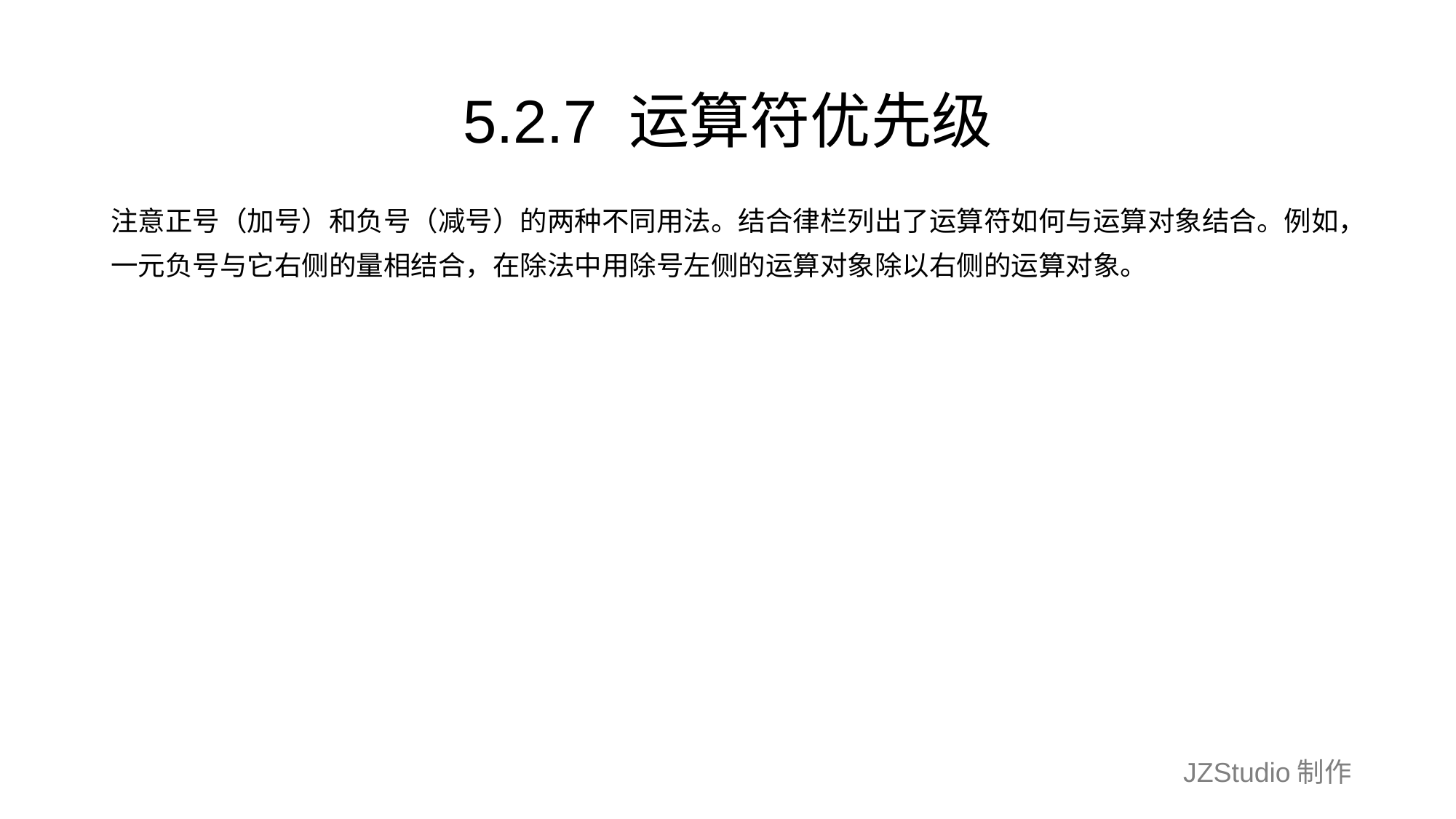

# 5.2.7 运算符优先级
注意正号（加号）和负号（减号）的两种不同用法。结合律栏列出了运算符如何与运算对象结合。例如，
一元负号与它右侧的量相结合，在除法中用除号左侧的运算对象除以右侧的运算对象。